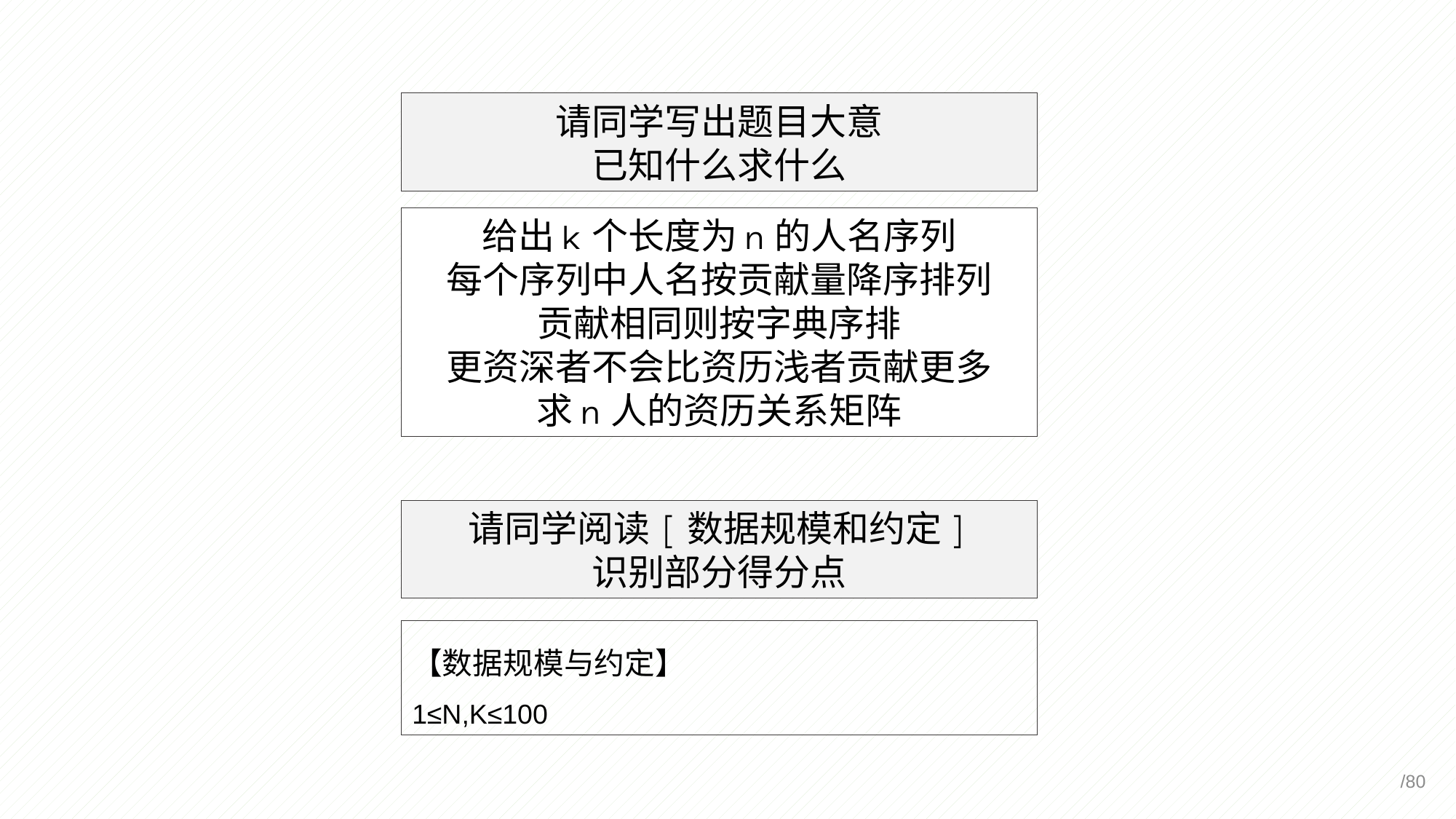

请同学写出题目大意
已知什么求什么
给出k个长度为n的人名序列
每个序列中人名按贡献量降序排列
贡献相同则按字典序排
更资深者不会比资历浅者贡献更多
求n人的资历关系矩阵
请同学阅读[数据规模和约定]
识别部分得分点
【数据规模与约定】
1≤N,K≤100